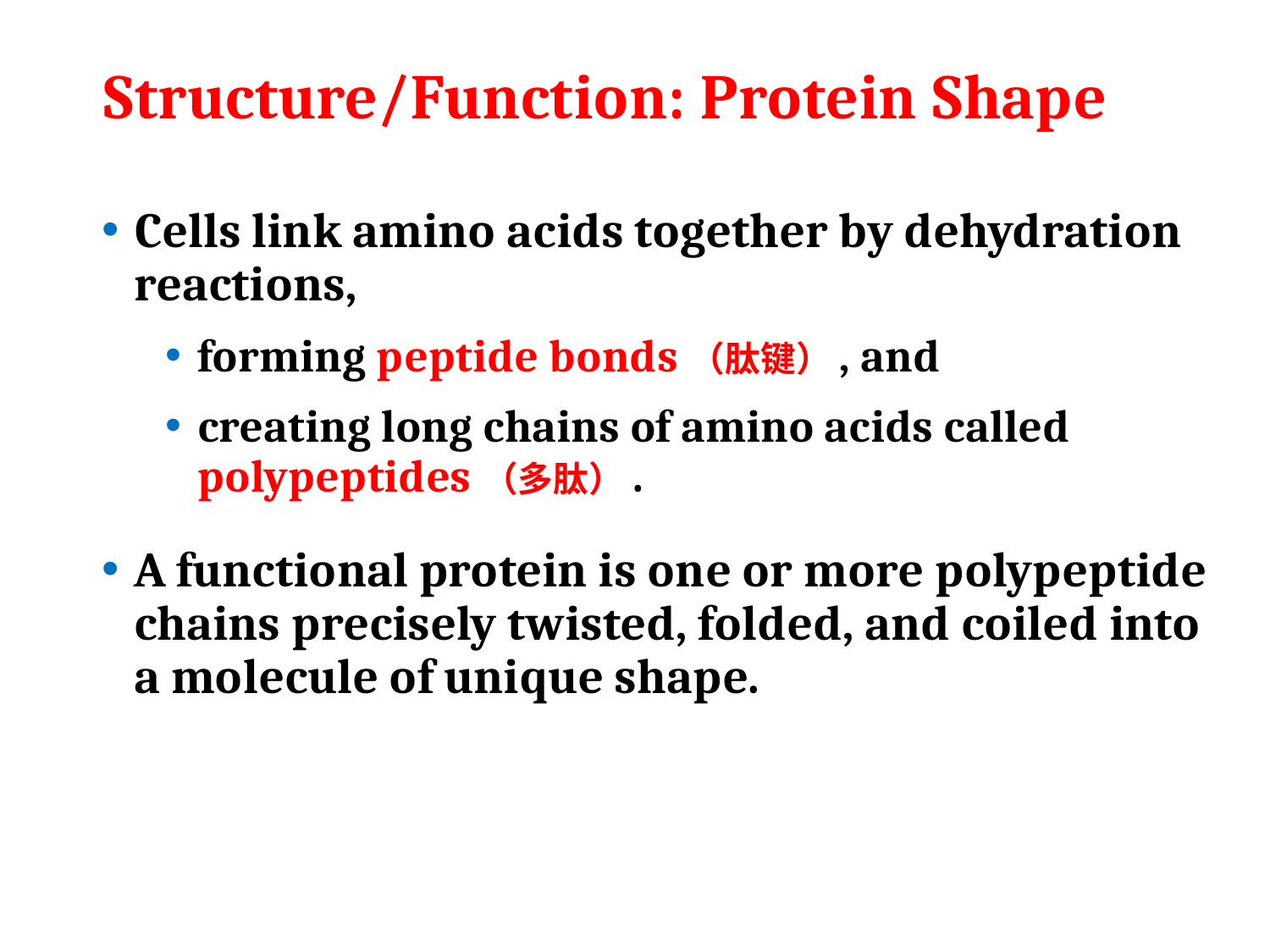

# Structure/Function: Protein Shape
Cells link amino acids together by dehydration reactions,
forming peptide bonds（肽键）, and
creating long chains of amino acids called polypeptides（多肽）.
A functional protein is one or more polypeptide chains precisely twisted, folded, and coiled into a molecule of unique shape.